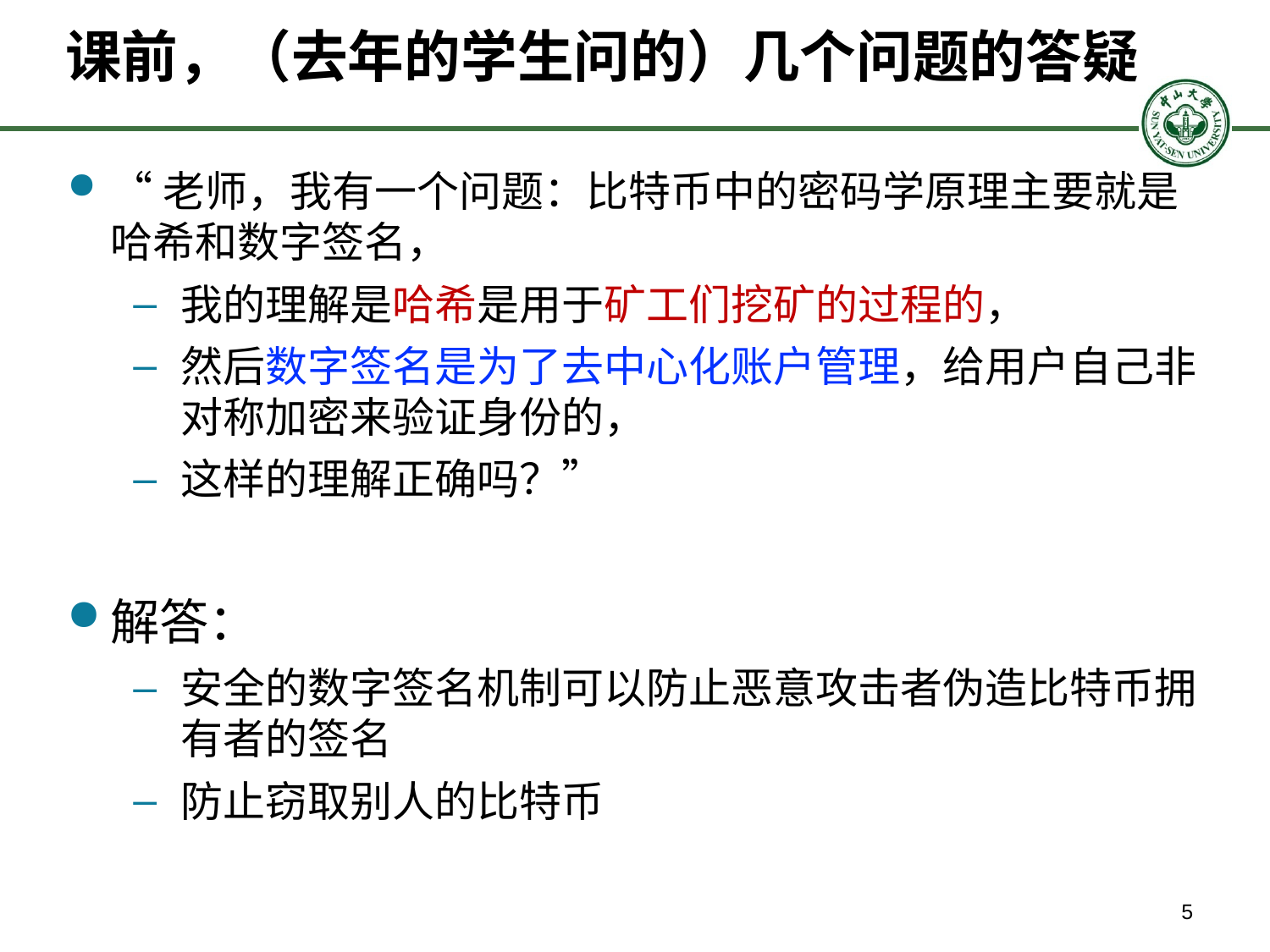

# 课前，（去年的学生问的）几个问题的答疑
“老师，我有一个问题：比特币中的密码学原理主要就是哈希和数字签名，
我的理解是哈希是用于矿工们挖矿的过程的，
然后数字签名是为了去中心化账户管理，给用户自己非对称加密来验证身份的，
这样的理解正确吗？”

解答：
安全的数字签名机制可以防止恶意攻击者伪造比特币拥有者的签名
防止窃取别人的比特币